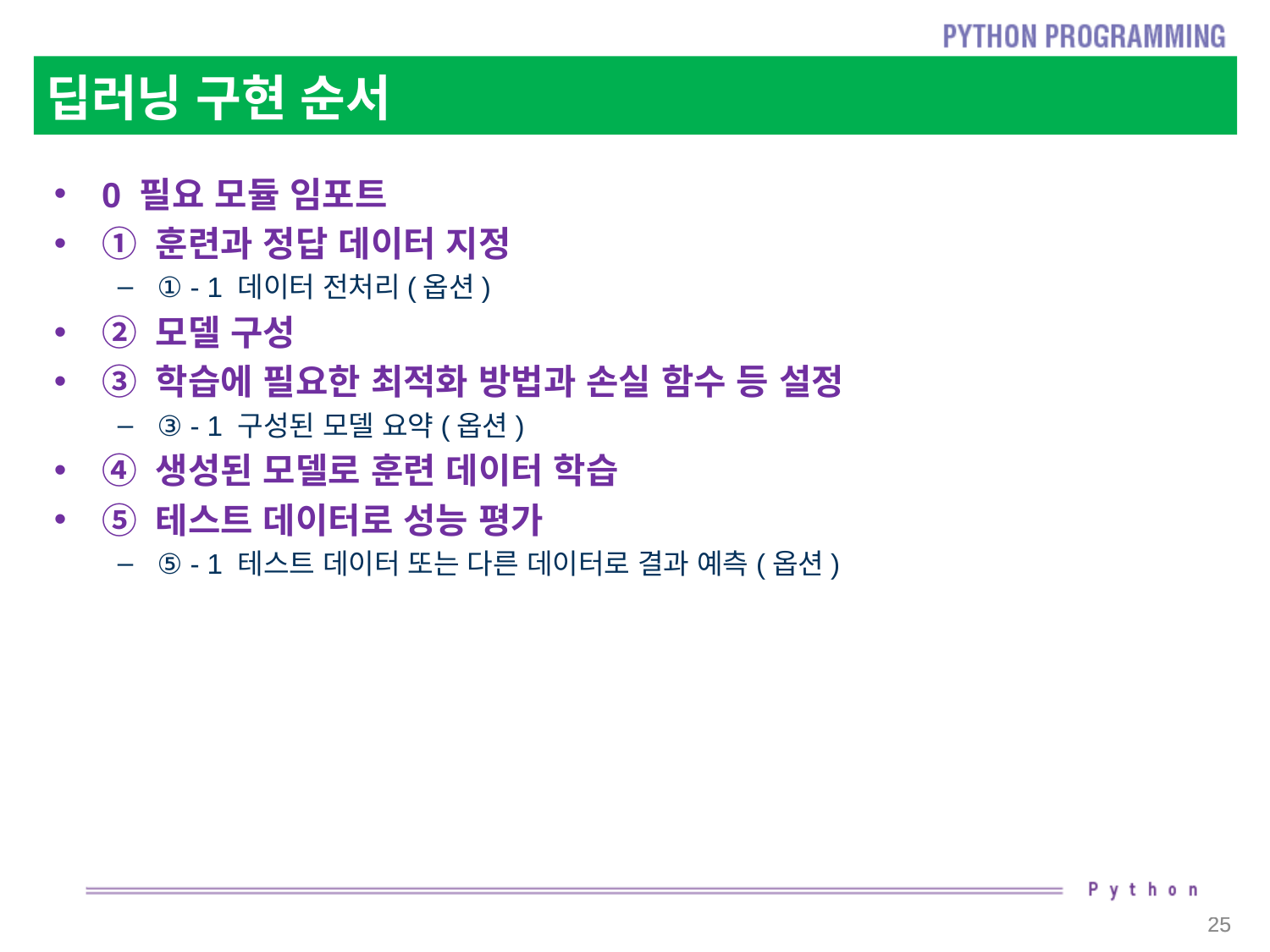

# 딥러닝 구현 순서
0 필요 모듈 임포트
① 훈련과 정답 데이터 지정
① - 1 데이터 전처리(옵션)
② 모델 구성
③ 학습에 필요한 최적화 방법과 손실 함수 등 설정
③ - 1 구성된 모델 요약(옵션)
④ 생성된 모델로 훈련 데이터 학습
⑤ 테스트 데이터로 성능 평가
⑤ - 1 테스트 데이터 또는 다른 데이터로 결과 예측(옵션)

25